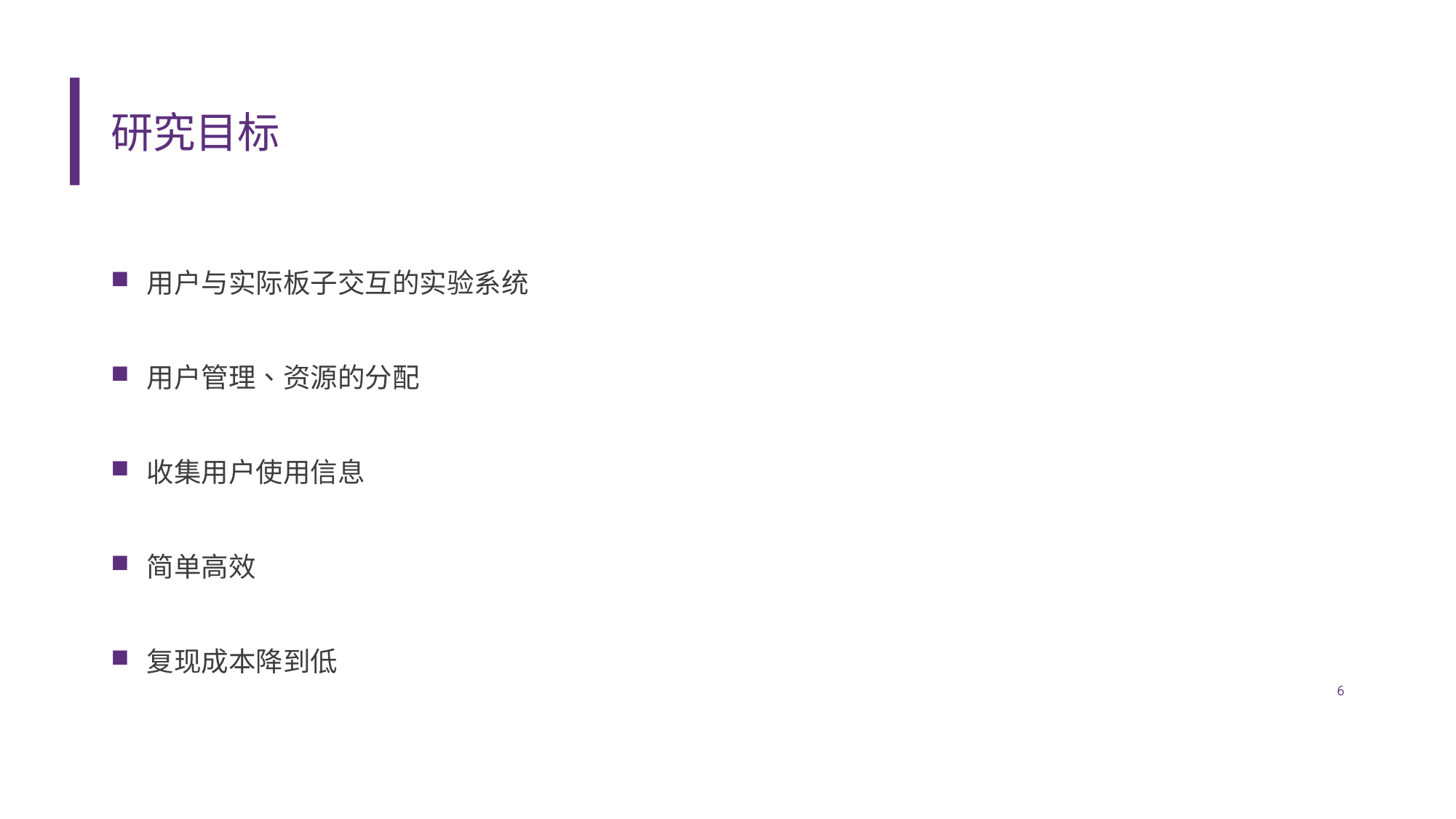

# 研究目标
用户与实际板子交互的实验系统

用户管理、资源的分配

收集用户使用信息

简单高效

复现成本降到低
6